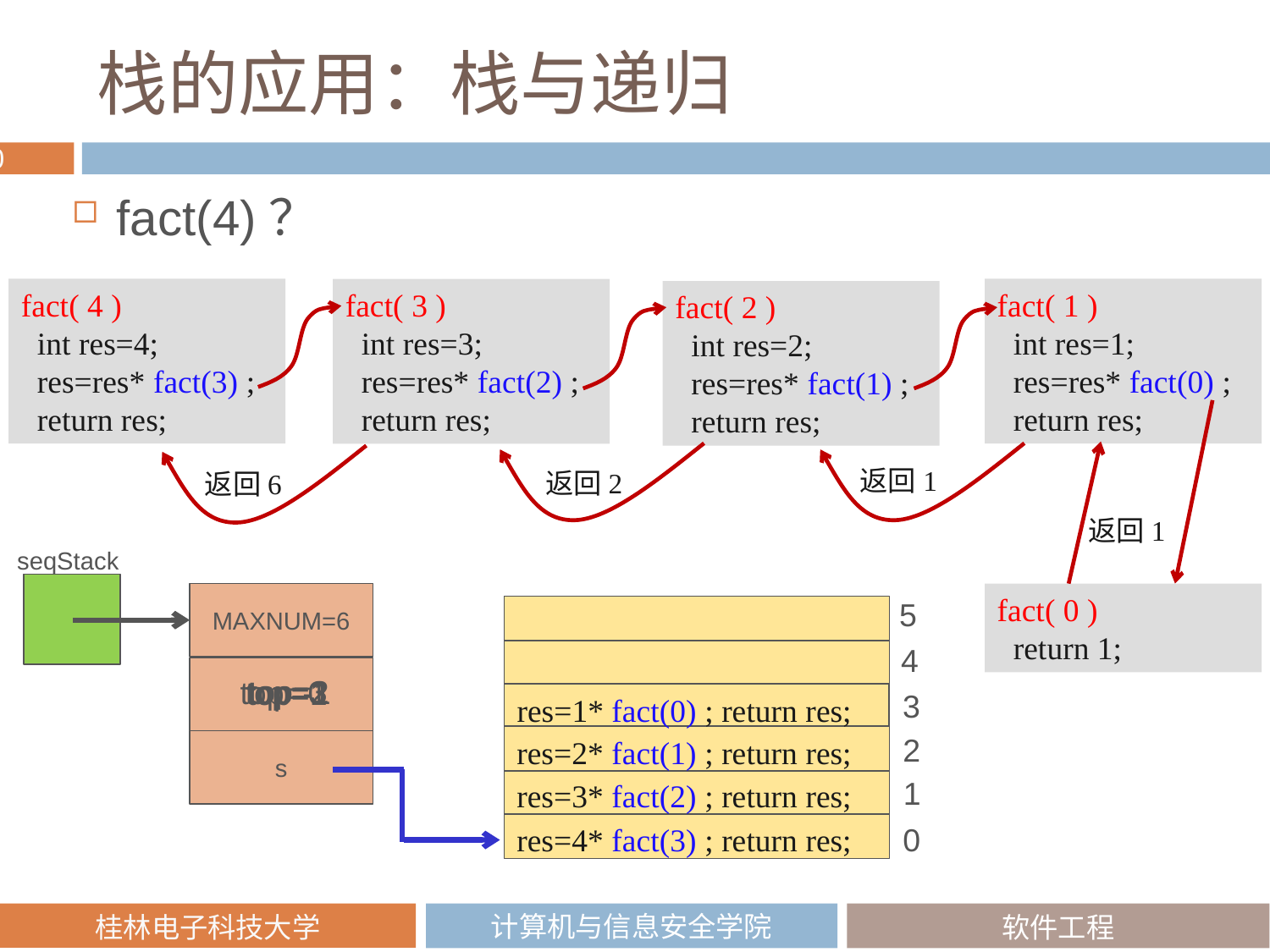

# 栈的应用：栈与递归
fact(4)？
fact( 1 )
  int res=1;
  res=res* fact(0) ;
  return res;
fact( 4 )
  int res=4;
  res=res* fact(3) ;
  return res;
fact( 3 )
  int res=3;
  res=res* fact(2) ;
  return res;
fact( 2 )
  int res=2;
  res=res* fact(1) ;
  return res;

返回1
返回2
返回6
返回1
seqStack

MAXNUM=6
fact( 0 )
  return 1;
5

4

top=3
top=2
top=-1
top=0
top=1
3
res=1* fact(0) ; return res;
2
res=2* fact(1) ; return res;
s
1
res=3* fact(2) ; return res;
0
res=4* fact(3) ; return res;